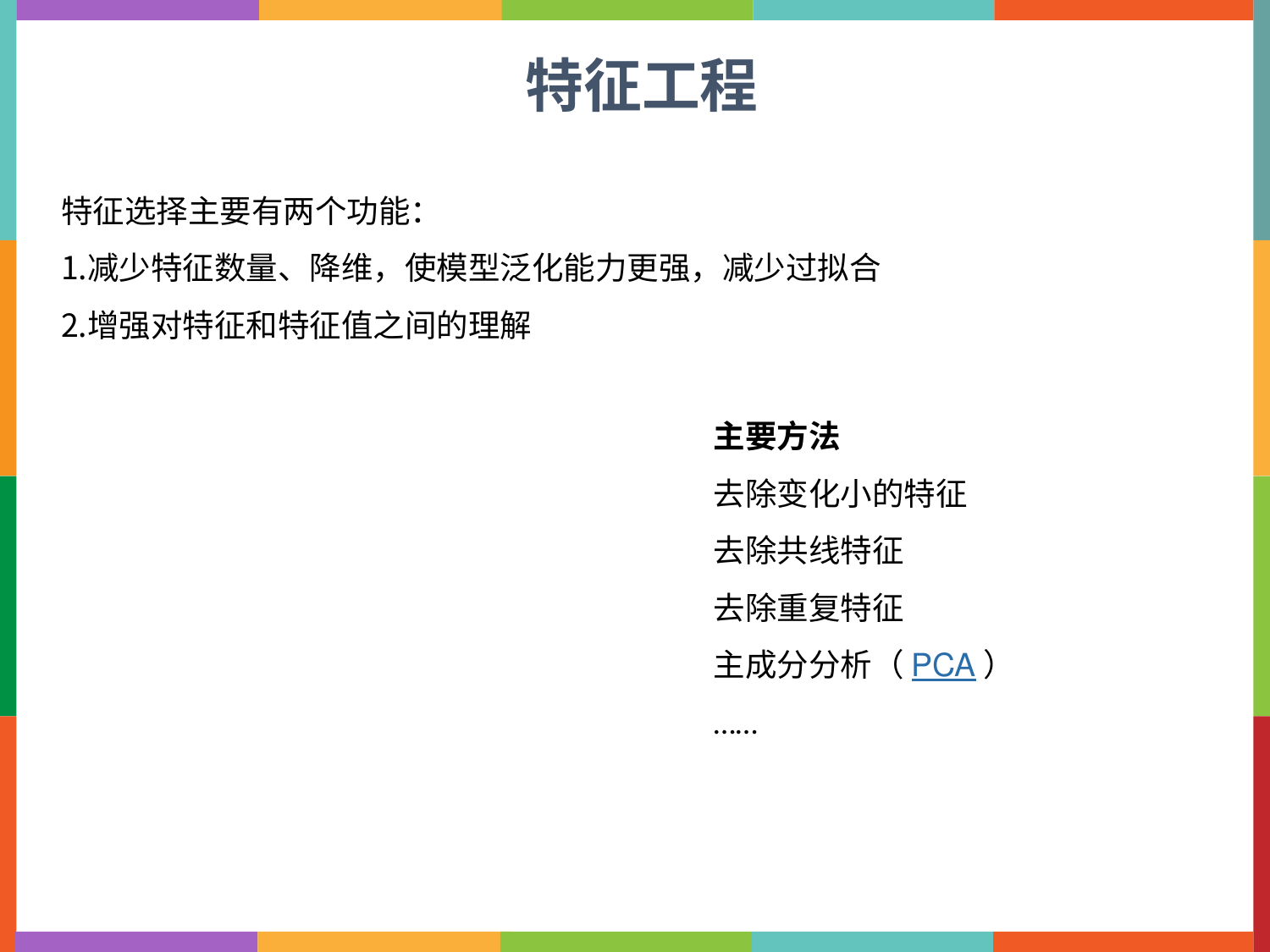

特征工程
特征选择主要有两个功能：
减少特征数量、降维，使模型泛化能力更强，减少过拟合
增强对特征和特征值之间的理解
主要方法
离散型变量处理
分箱/分区
交叉特征
特征缩放
特征提取
……
主要方法
离散型变量处理
分箱/分区
交叉特征
特征缩放
特征提取
……
主要方法
离散型变量处理
分箱/分区
交叉特征
特征缩放
特征提取
……
主要方法
离散型变量处理
分箱/分区
交叉特征
特征缩放
特征提取
……
主要方法
去除变化小的特征
去除共线特征
去除重复特征
主成分分析（PCA）
……